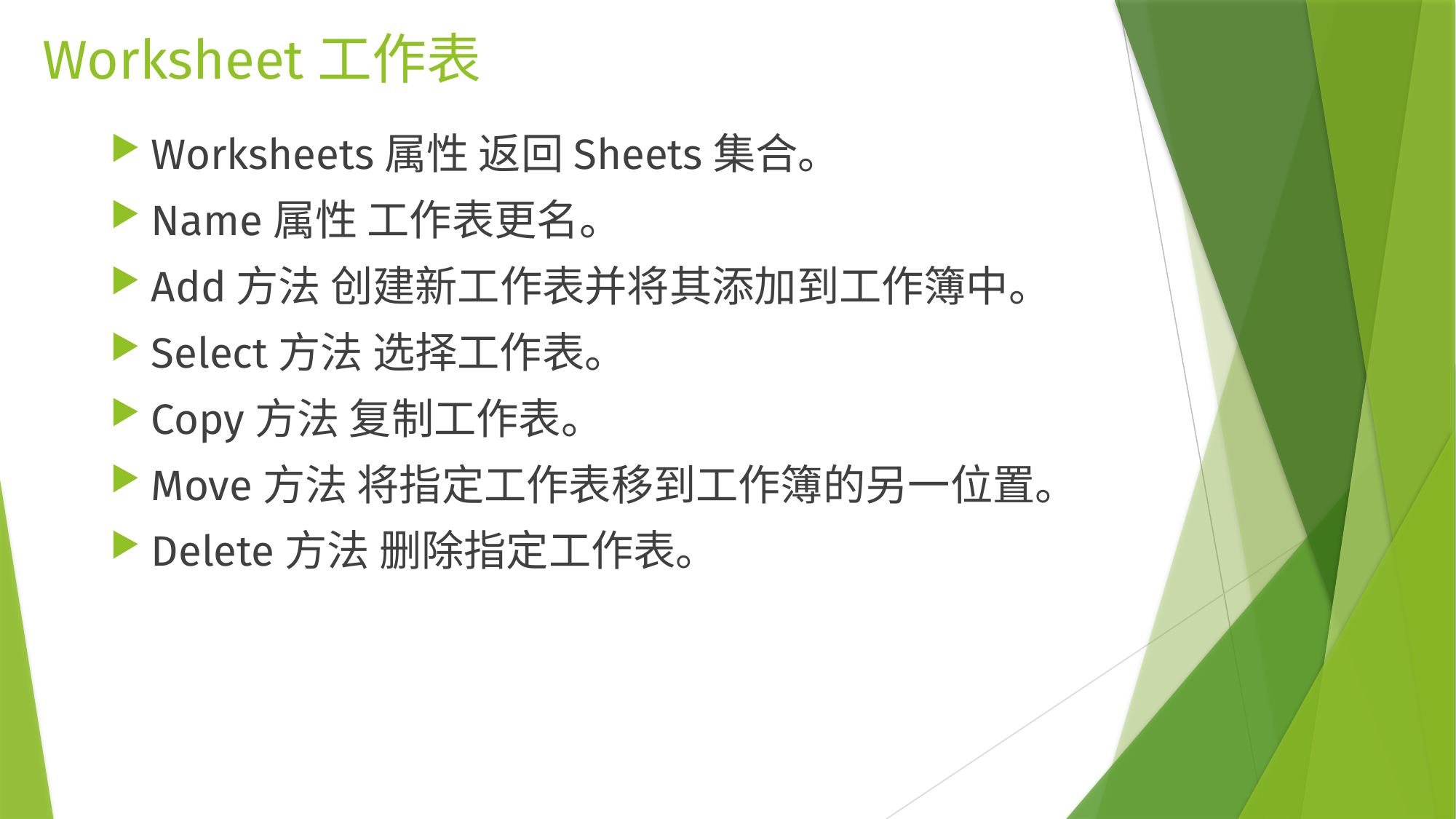

# Worksheet工作表
Worksheets属性 返回Sheets集合。
Name属性 工作表更名。
Add方法 创建新工作表并将其添加到工作簿中。
Select方法 选择工作表。
Copy方法 复制工作表。
Move方法 将指定工作表移到工作簿的另一位置。
Delete方法 删除指定工作表。